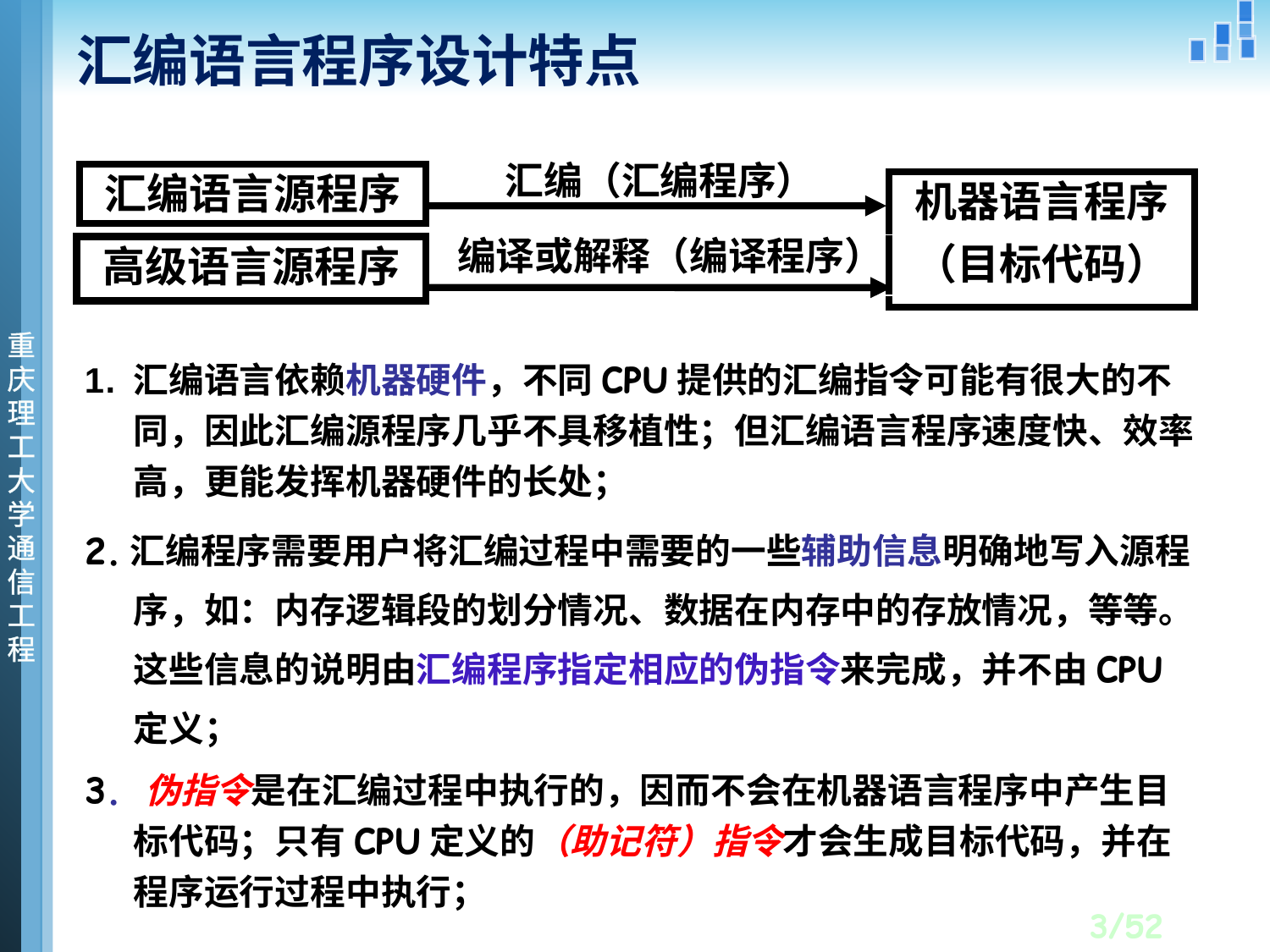

# 汇编语言程序设计特点
汇编（汇编程序）
汇编语言源程序
机器语言程序
（目标代码）

编译或解释（编译程序）
高级语言源程序

汇编语言依赖机器硬件，不同CPU提供的汇编指令可能有很大的不同，因此汇编源程序几乎不具移植性；但汇编语言程序速度快、效率高，更能发挥机器硬件的长处；
2.汇编程序需要用户将汇编过程中需要的一些辅助信息明确地写入源程序，如：内存逻辑段的划分情况、数据在内存中的存放情况，等等。这些信息的说明由汇编程序指定相应的伪指令来完成，并不由CPU定义；
3. 伪指令是在汇编过程中执行的，因而不会在机器语言程序中产生目标代码；只有CPU定义的（助记符）指令才会生成目标代码，并在程序运行过程中执行；
3/52